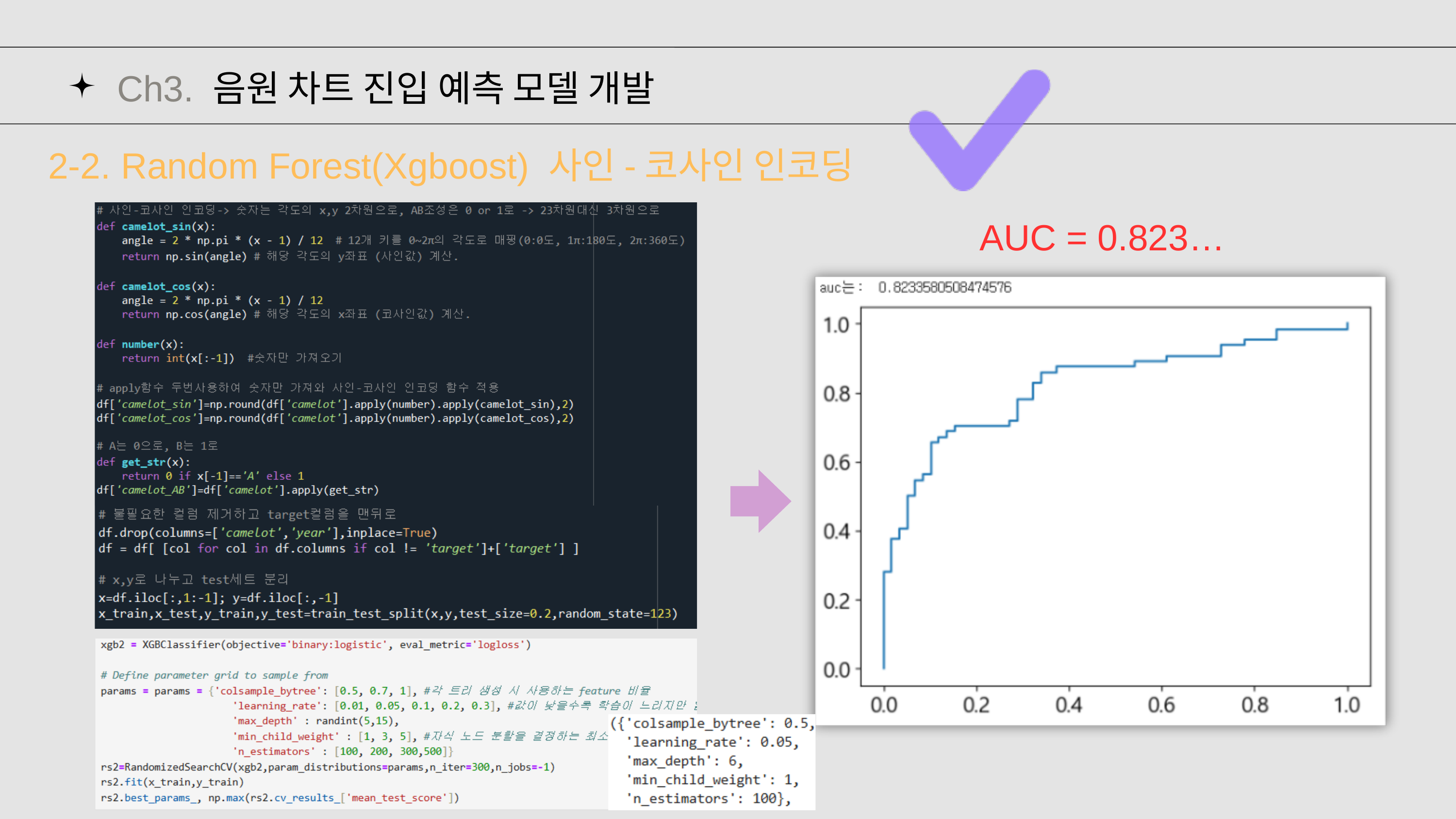

Ch3. 음원 차트 진입 예측 모델 개발

2-2. Random Forest(Xgboost) 사인-코사인 인코딩

AUC = 0.823…